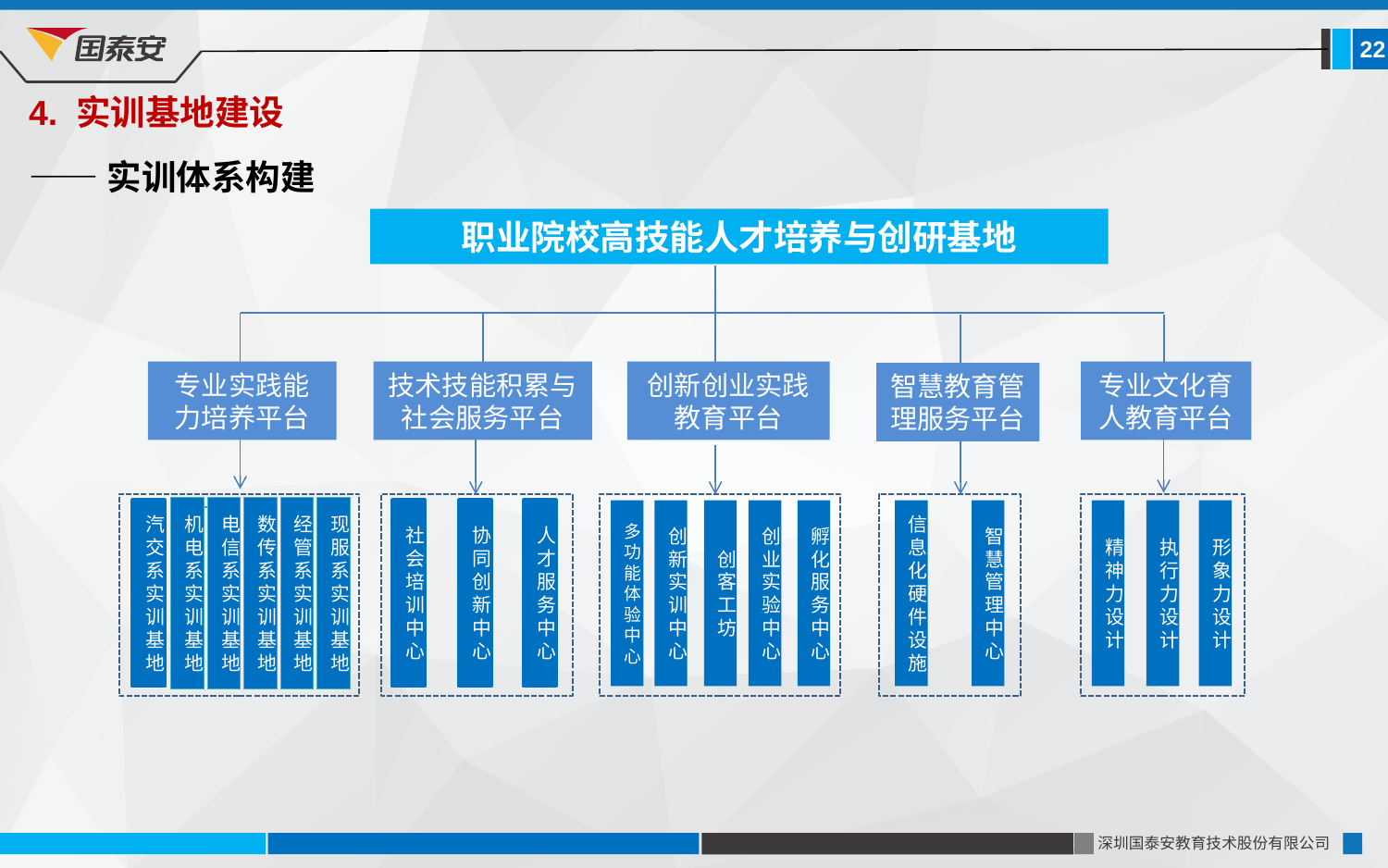

22
4. 实训基地建设
——实训体系构建
职业院校高技能人才培养与创研基地
专业实践能力培养平台
技术技能积累与社会服务平台
创新创业实践教育平台
专业文化育人教育平台
智慧教育管理服务平台

汽交系实训基地
社会培训中心
协同创新中心
人才服务中心
机电系实训基地
电信系实训基地
数传系实训基地
经管系实训基地
创新实训中心
形象力设计
现服系实训基地
多功能体验中心
创客工坊
创业实验中心
孵化服务中心
信息化硬件设施
智慧管理中心
精神力设计
执行力设计